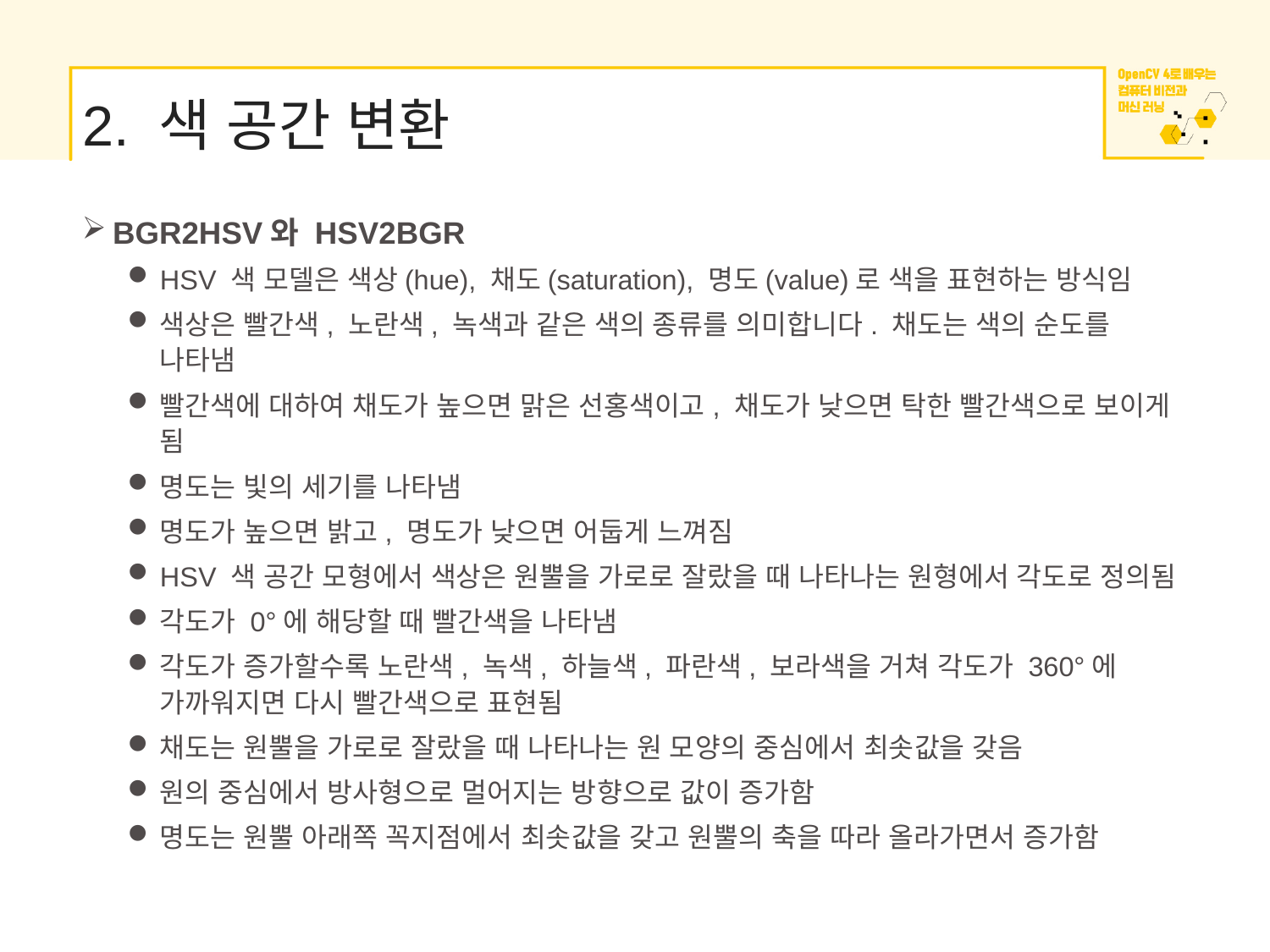

# 2. 색 공간 변환
BGR2HSV와 HSV2BGR
HSV 색 모델은 색상(hue), 채도(saturation), 명도(value)로 색을 표현하는 방식임
색상은 빨간색, 노란색, 녹색과 같은 색의 종류를 의미합니다. 채도는 색의 순도를 나타냄
빨간색에 대하여 채도가 높으면 맑은 선홍색이고, 채도가 낮으면 탁한 빨간색으로 보이게 됨
명도는 빛의 세기를 나타냄
명도가 높으면 밝고, 명도가 낮으면 어둡게 느껴짐
HSV 색 공간 모형에서 색상은 원뿔을 가로로 잘랐을 때 나타나는 원형에서 각도로 정의됨
각도가 0°에 해당할 때 빨간색을 나타냄
각도가 증가할수록 노란색, 녹색, 하늘색, 파란색, 보라색을 거쳐 각도가 360°에 가까워지면 다시 빨간색으로 표현됨
채도는 원뿔을 가로로 잘랐을 때 나타나는 원 모양의 중심에서 최솟값을 갖음
원의 중심에서 방사형으로 멀어지는 방향으로 값이 증가함
명도는 원뿔 아래쪽 꼭지점에서 최솟값을 갖고 원뿔의 축을 따라 올라가면서 증가함